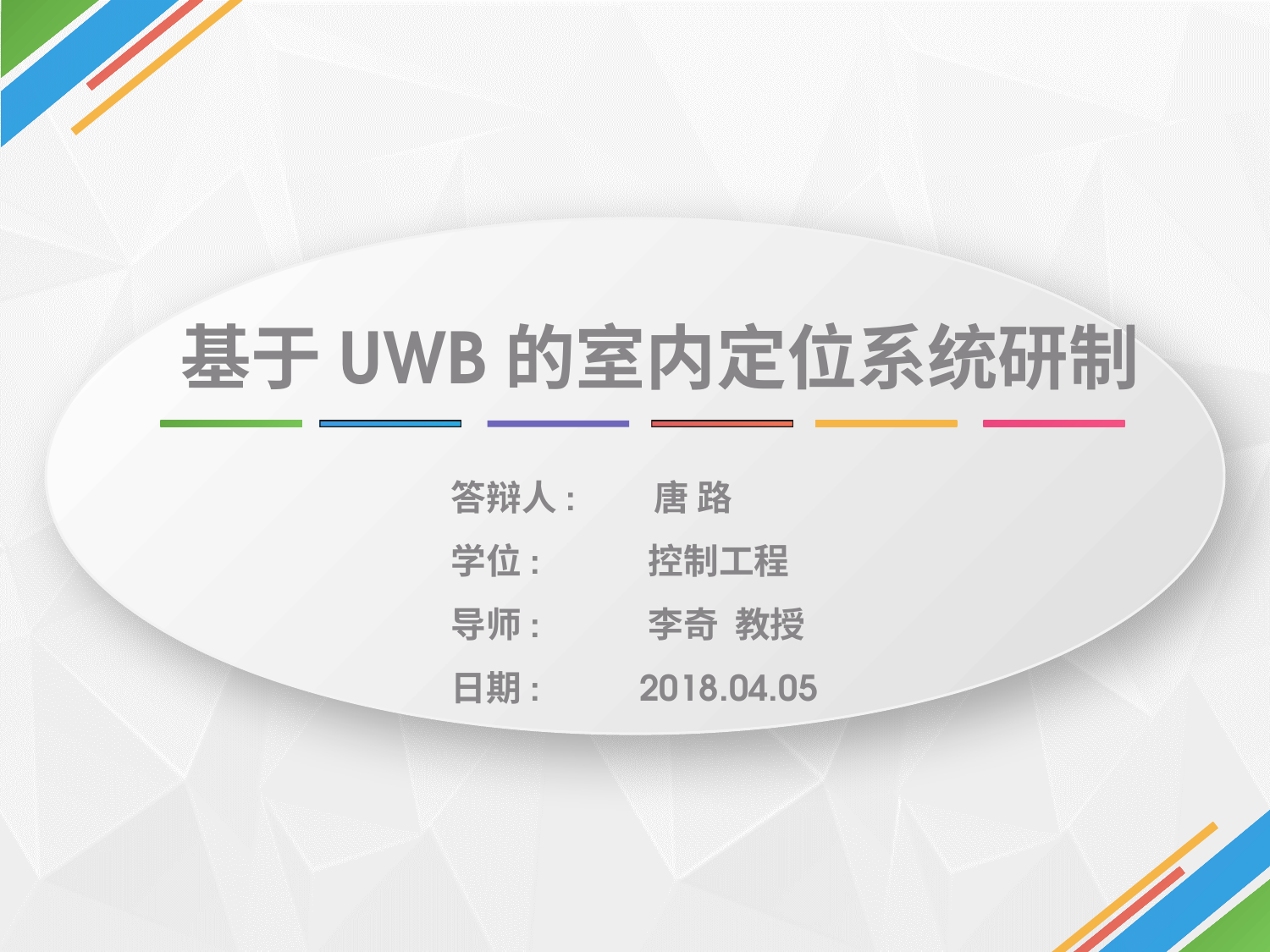

基于UWB的室内定位系统研制

答辩人:       唐 路
学位:          控制工程
导师:          李奇  教授
日期:          2018.04.05